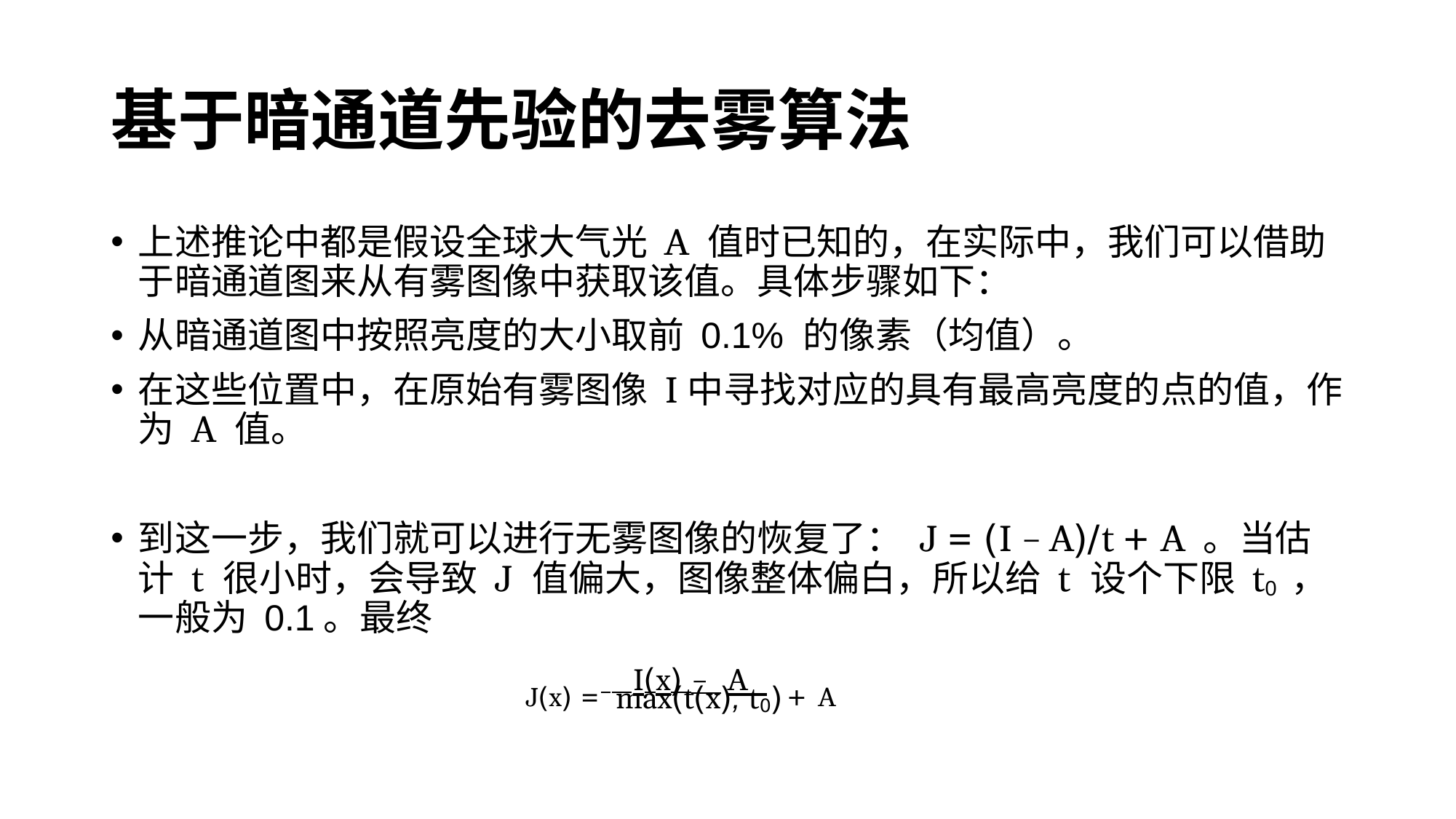

# 基于暗通道先验的去雾算法
上述推论中都是假设全球大气光 A 值时已知的，在实际中，我们可以借助于暗通道图来从有雾图像中获取该值。具体步骤如下：
从暗通道图中按照亮度的大小取前 0.1% 的像素（均值）。
在这些位置中，在原始有雾图像 I中寻找对应的具有最高亮度的点的值，作为 A 值。

到这一步，我们就可以进行无雾图像的恢复了： J = (I − A)/t + A 。当估计 t 很小时，会导致 J 值偏大，图像整体偏白，所以给 t 设个下限 t0 ，一般为 0.1。最终

J(x) =   I(x) − A   + A
max(t(x), t0)